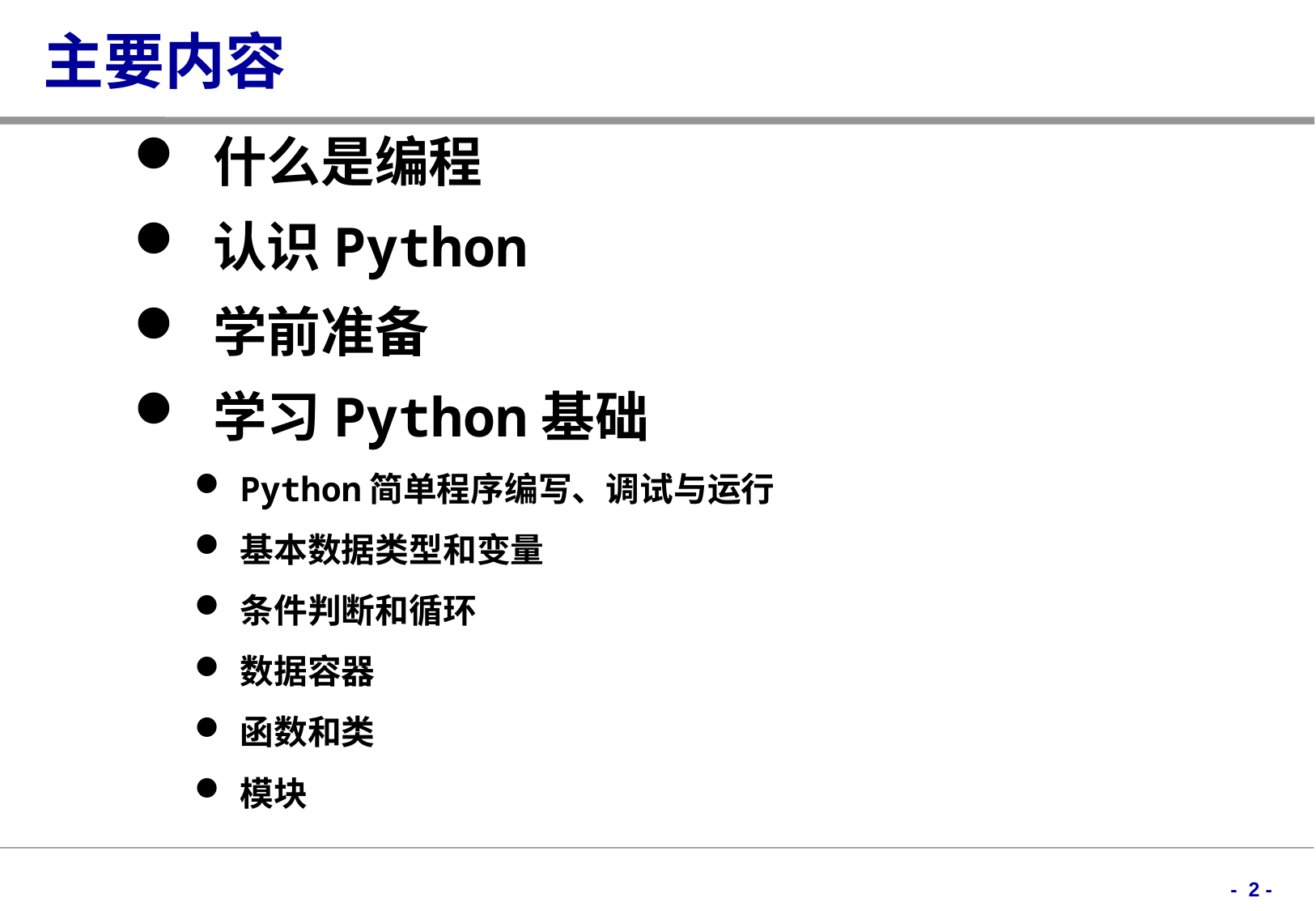

# 主要内容
 什么是编程
 认识Python
 学前准备
 学习Python基础
Python简单程序编写、调试与运行
基本数据类型和变量
条件判断和循环
数据容器
函数和类
模块

-  2 -